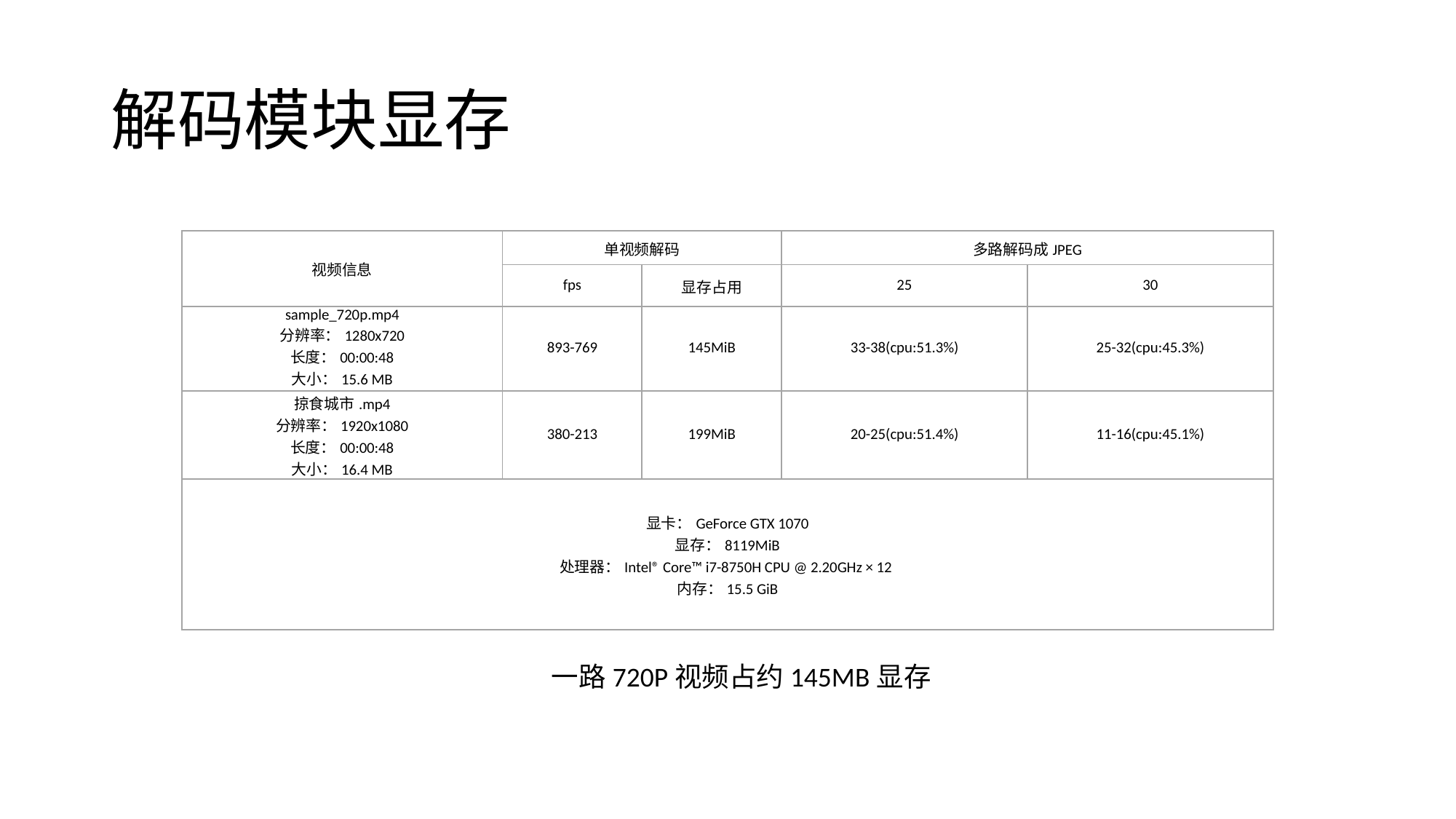

# 解码模块显存
| 视频信息 | 单视频解码 |  | 多路解码成JPEG |  |
| --- | --- | --- | --- | --- |
|  | fps | 显存占用 | 25 | 30 |
| sample\_720p.mp4 分辨率：1280x720 长度：00:00:48 大小：15.6 MB | 893-769 | 145MiB | 33-38(cpu:51.3%) | 25-32(cpu:45.3%) |
| 掠食城市.mp4 分辨率：1920x1080 长度：00:00:48 大小：16.4 MB | 380-213 | 199MiB | 20-25(cpu:51.4%) | 11-16(cpu:45.1%) |
| 显卡：GeForce GTX 1070 显存：8119MiB 处理器：Intel® Core™ i7-8750H CPU @ 2.20GHz × 12 内存：15.5 GiB |  |  |  |  |
一路720P视频占约145MB显存